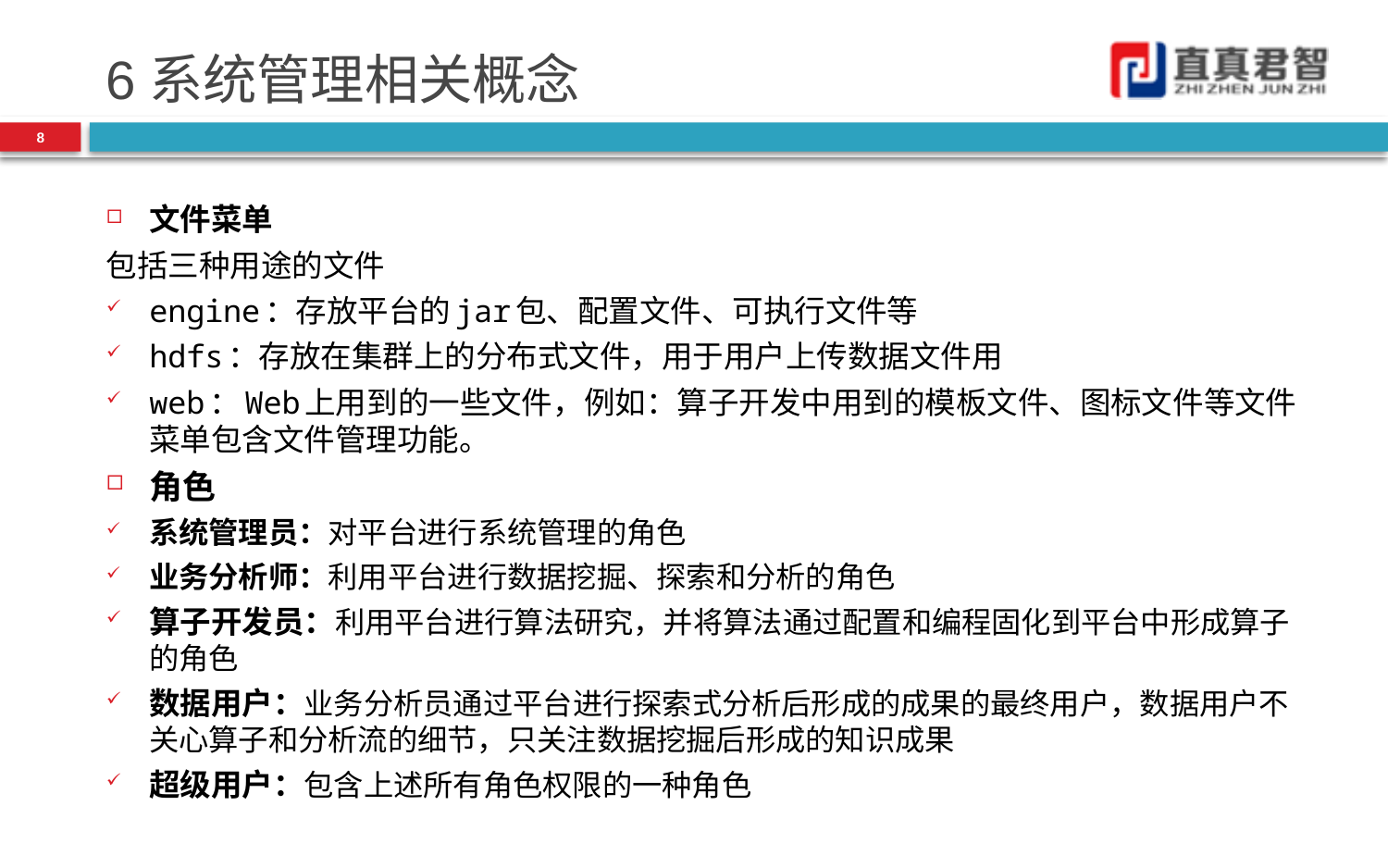

# 6系统管理相关概念
8
文件菜单
包括三种用途的文件
engine：存放平台的jar包、配置文件、可执行文件等
hdfs：存放在集群上的分布式文件，用于用户上传数据文件用
web：Web上用到的一些文件，例如：算子开发中用到的模板文件、图标文件等文件菜单包含文件管理功能。
角色
系统管理员：对平台进行系统管理的角色
业务分析师：利用平台进行数据挖掘、探索和分析的角色
算子开发员：利用平台进行算法研究，并将算法通过配置和编程固化到平台中形成算子的角色
数据用户：业务分析员通过平台进行探索式分析后形成的成果的最终用户，数据用户不关心算子和分析流的细节，只关注数据挖掘后形成的知识成果
超级用户：包含上述所有角色权限的一种角色